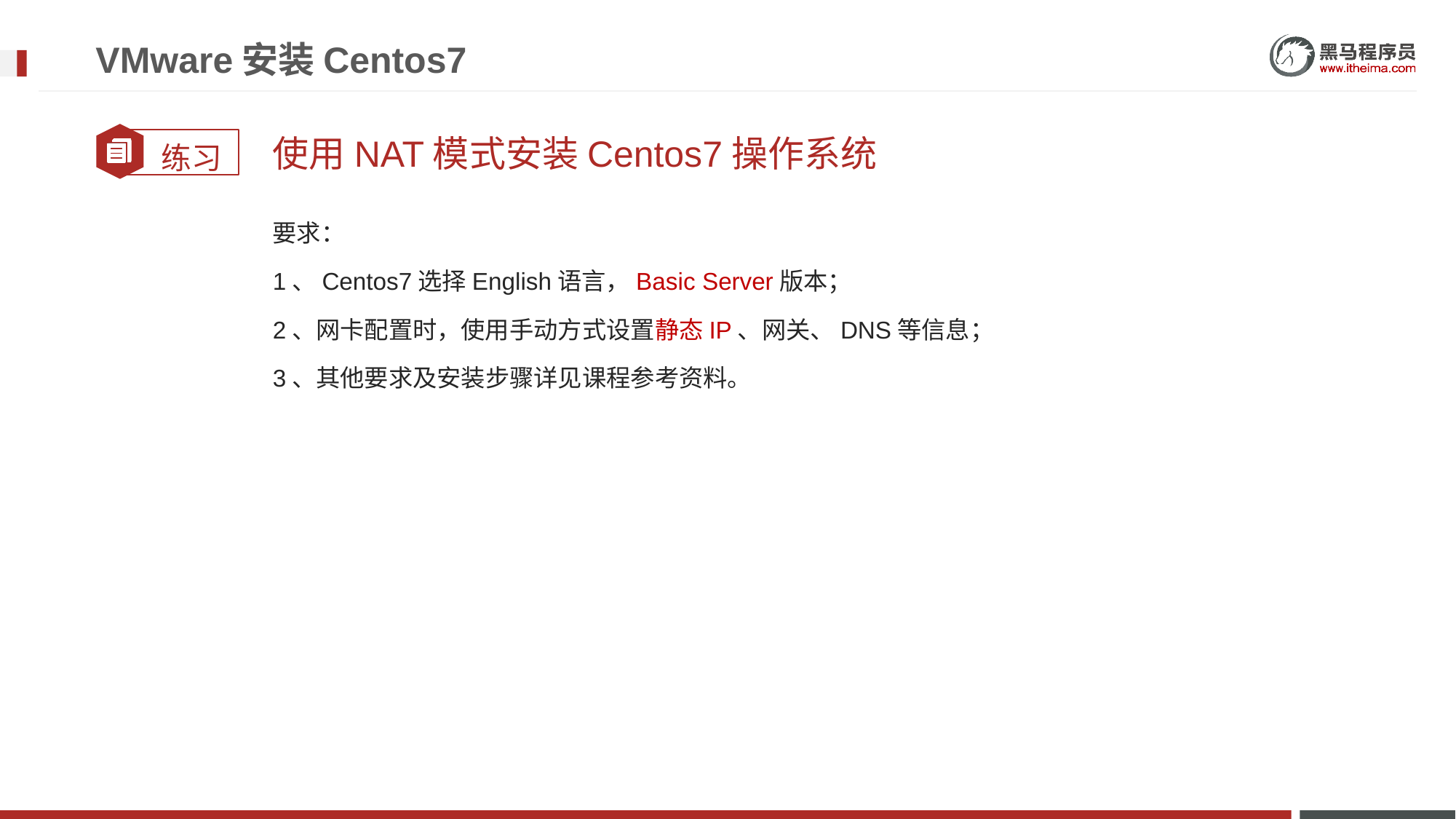

# VMware安装Centos7
使用NAT模式安装Centos7操作系统
要求：
1、Centos7选择English语言，Basic Server版本；
2、网卡配置时，使用手动方式设置静态IP、网关、DNS等信息；
3、其他要求及安装步骤详见课程参考资料。